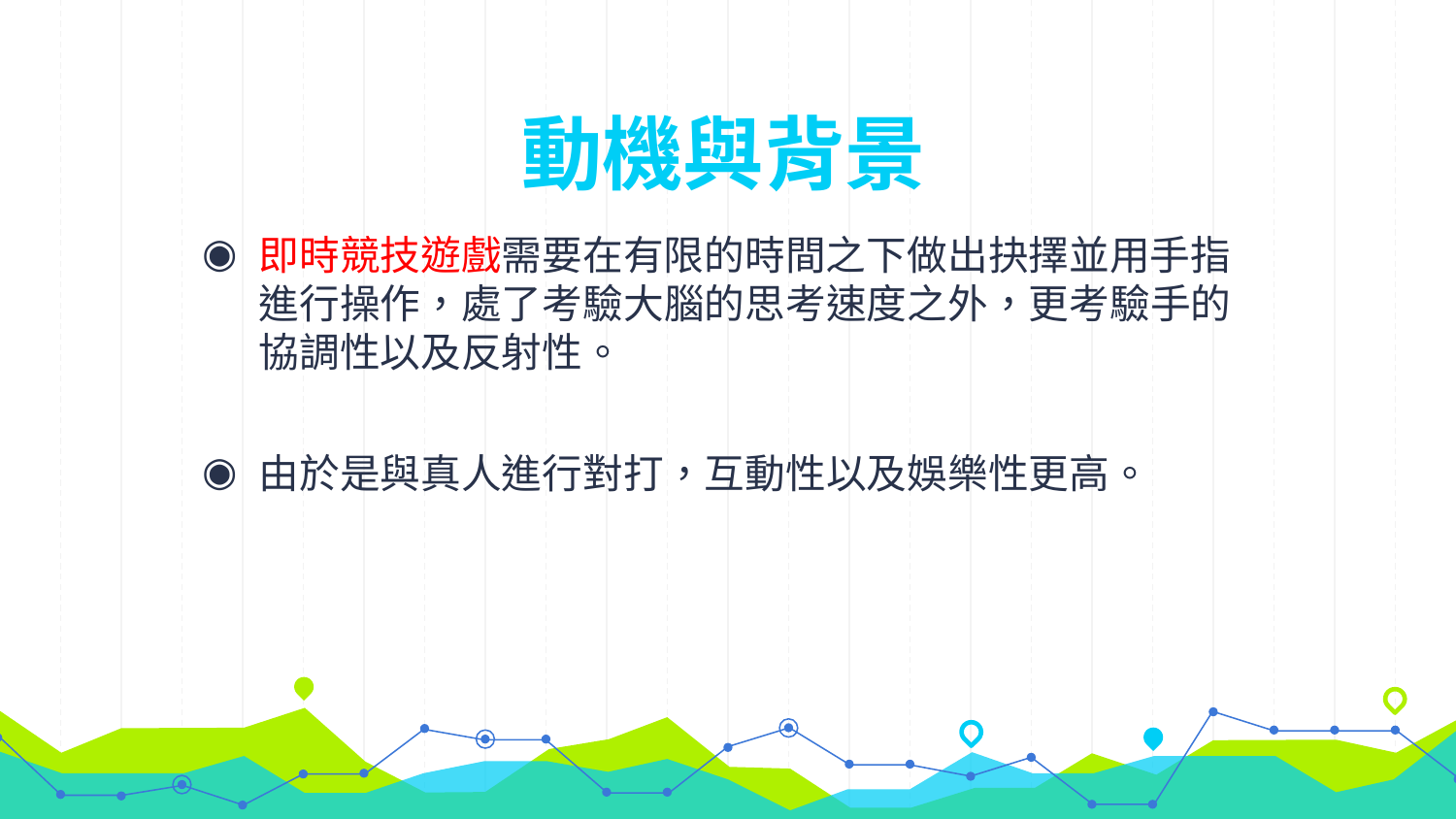

# 動機與背景
即時競技遊戲需要在有限的時間之下做出抉擇並用手指進行操作，處了考驗大腦的思考速度之外，更考驗手的協調性以及反射性。

由於是與真人進行對打，互動性以及娛樂性更高。